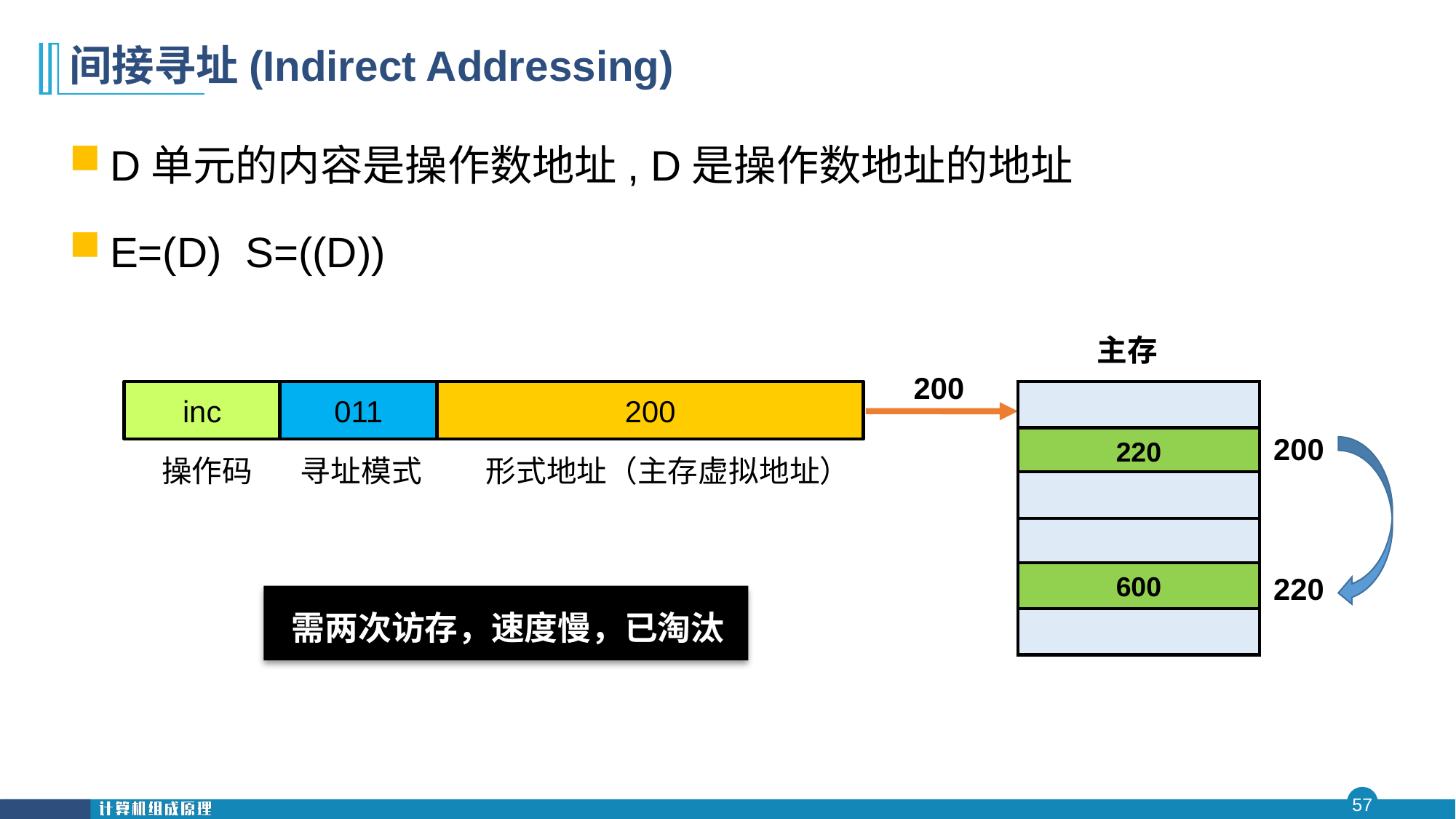

# 间接寻址(Indirect Addressing)
D单元的内容是操作数地址, D是操作数地址的地址
E=(D)  S=((D))
主存

220

600

200
220
200

inc
011
200
操作码
寻址模式
形式地址（主存虚拟地址）

需两次访存，速度慢，已淘汰